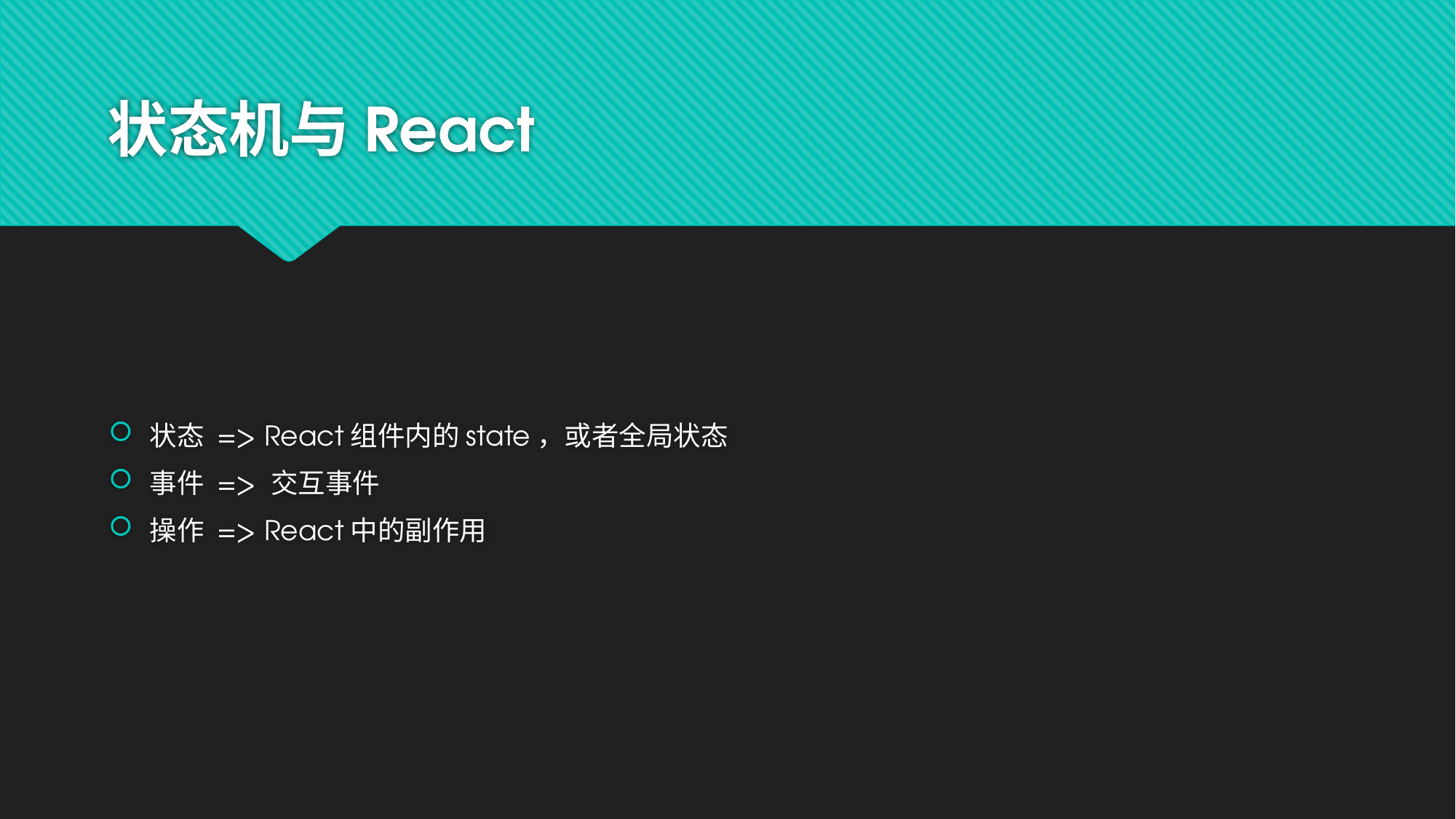

# 状态机与React
状态 => React组件内的state，或者全局状态
事件 => 交互事件
操作 => React中的副作用